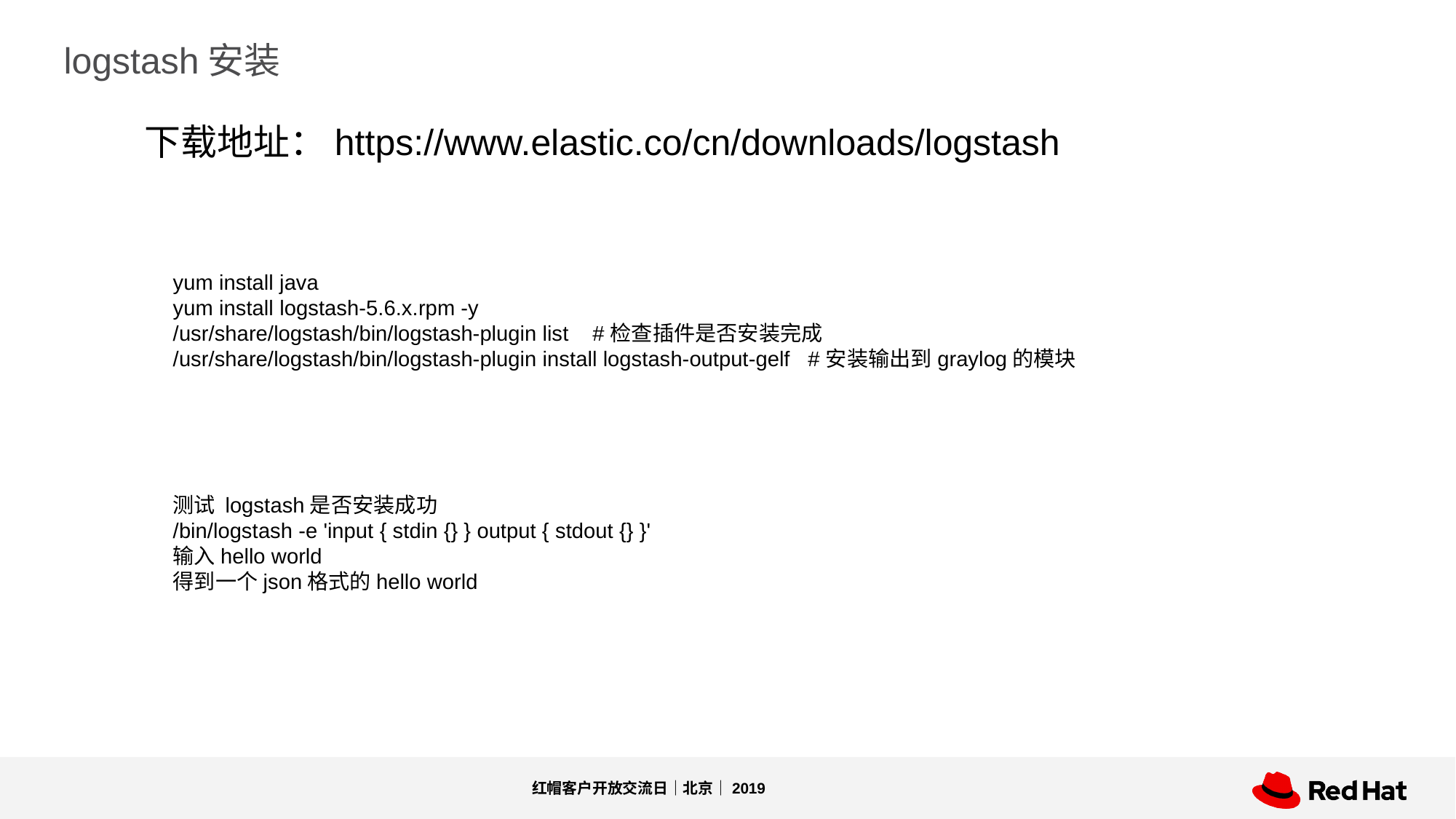

logstash安装
下载地址：https://www.elastic.co/cn/downloads/logstash
yum install java
yum install logstash-5.6.x.rpm -y
/usr/share/logstash/bin/logstash-plugin list    #检查插件是否安装完成
/usr/share/logstash/bin/logstash-plugin install logstash-output-gelf   #安装输出到graylog的模块
测试 logstash是否安装成功
/bin/logstash -e 'input { stdin {} } output { stdout {} }'
输入hello world
得到一个json格式的hello world